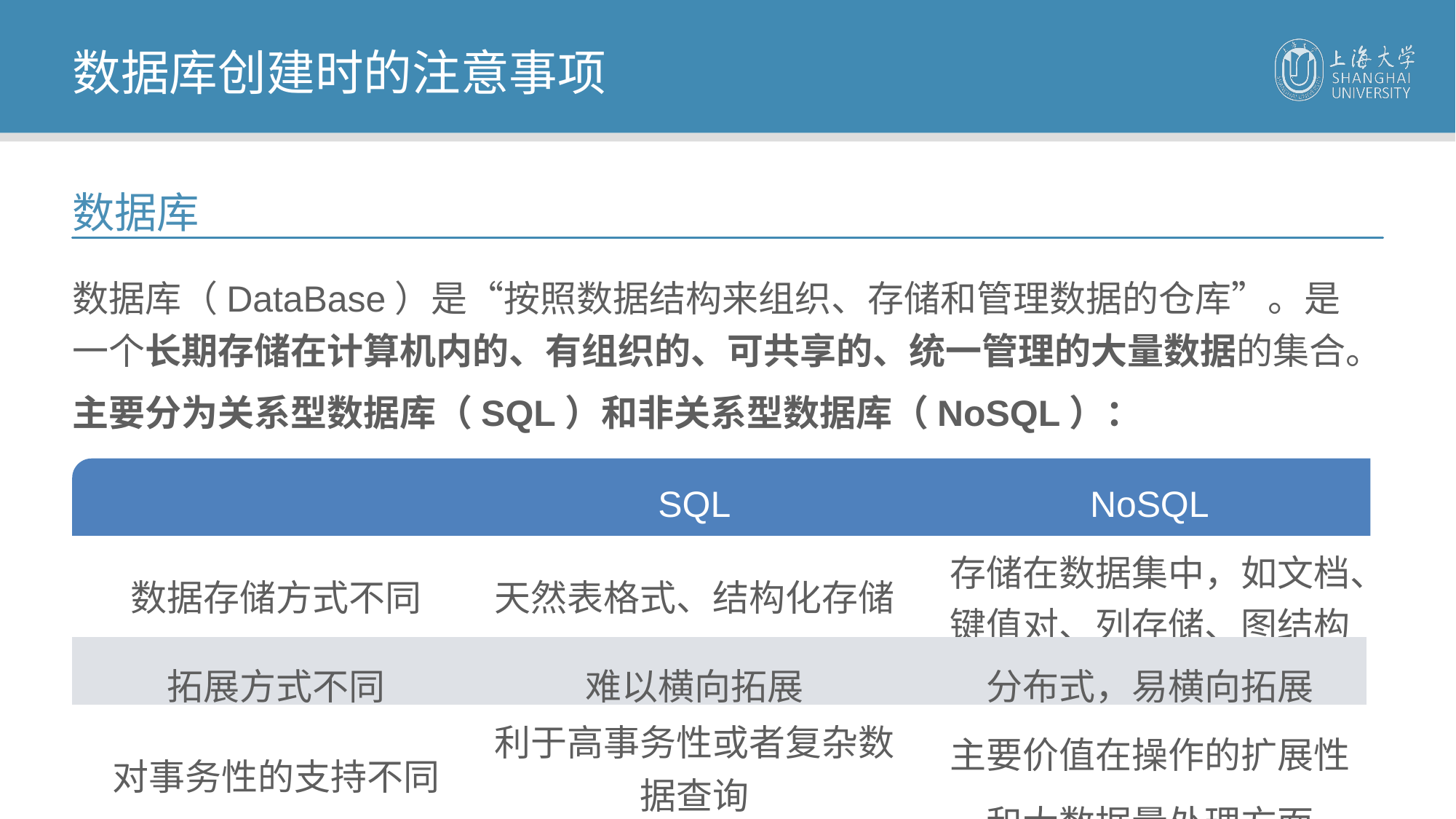

数据库创建时的注意事项
数据库
数据库（DataBase）是“按照数据结构来组织、存储和管理数据的仓库”。是一个长期存储在计算机内的、有组织的、可共享的、统一管理的大量数据的集合。
主要分为关系型数据库（SQL）和非关系型数据库（NoSQL）：

|  | SQL | NoSQL |
| --- | --- | --- |
| 数据存储方式不同 | 天然表格式、结构化存储 | 存储在数据集中，如文档、键值对、列存储、图结构 |
| 拓展方式不同 | 难以横向拓展 | 分布式，易横向拓展 |
| 对事务性的支持不同 | 利于高事务性或者复杂数据查询 | 主要价值在操作的扩展性和大数据量处理方面 |